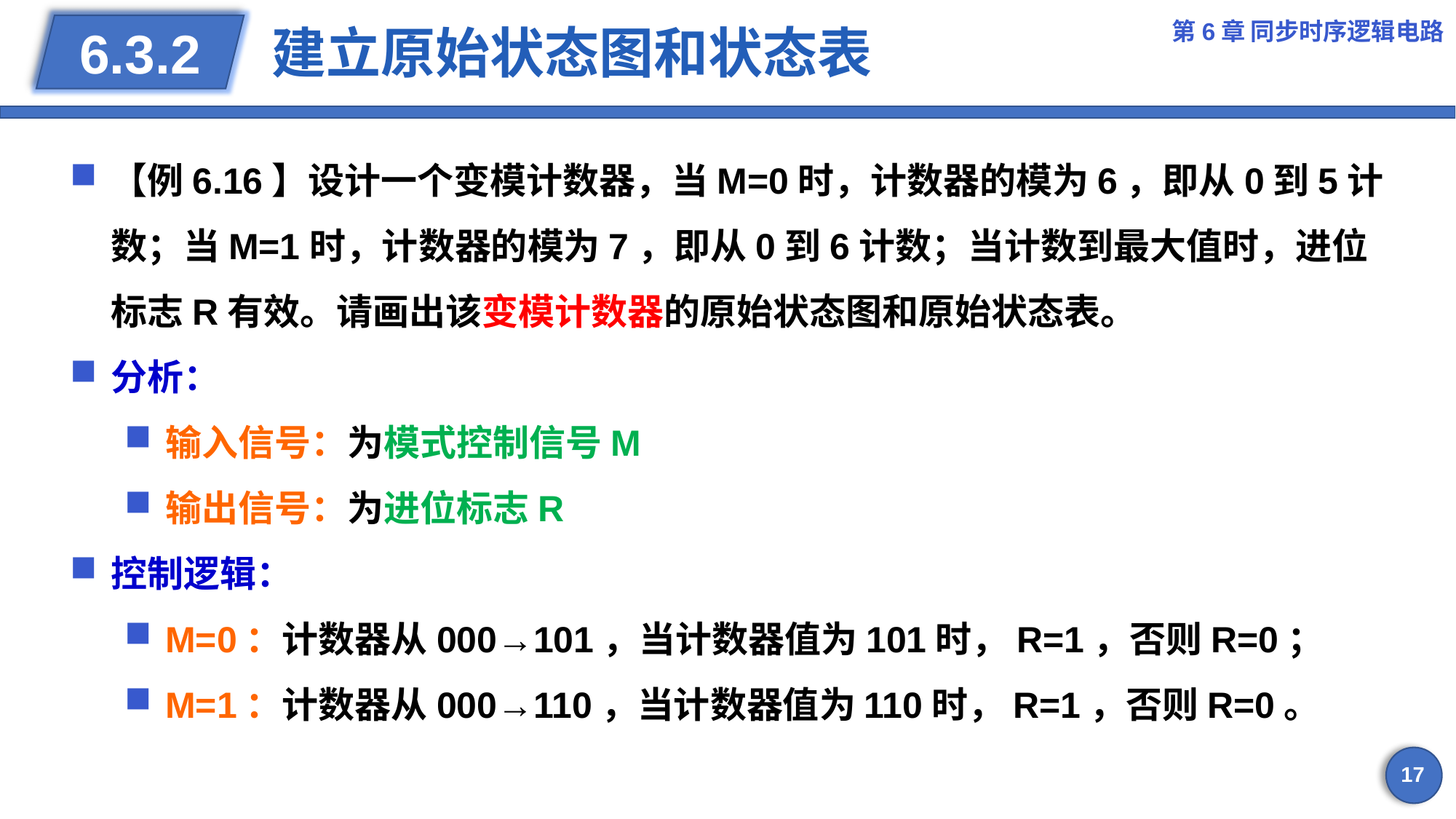

第6章 同步时序逻辑电路
# 建立原始状态图和状态表
6.3.2
【例6.16】设计一个变模计数器，当M=0时，计数器的模为6，即从0到5计数；当M=1时，计数器的模为7，即从0到6计数；当计数到最大值时，进位标志R有效。请画出该变模计数器的原始状态图和原始状态表。
分析：
输入信号：为模式控制信号M
输出信号：为进位标志R
控制逻辑：
M=0：计数器从000→101，当计数器值为101时，R=1，否则R=0；
M=1：计数器从000→110，当计数器值为110时，R=1，否则R=0。
17